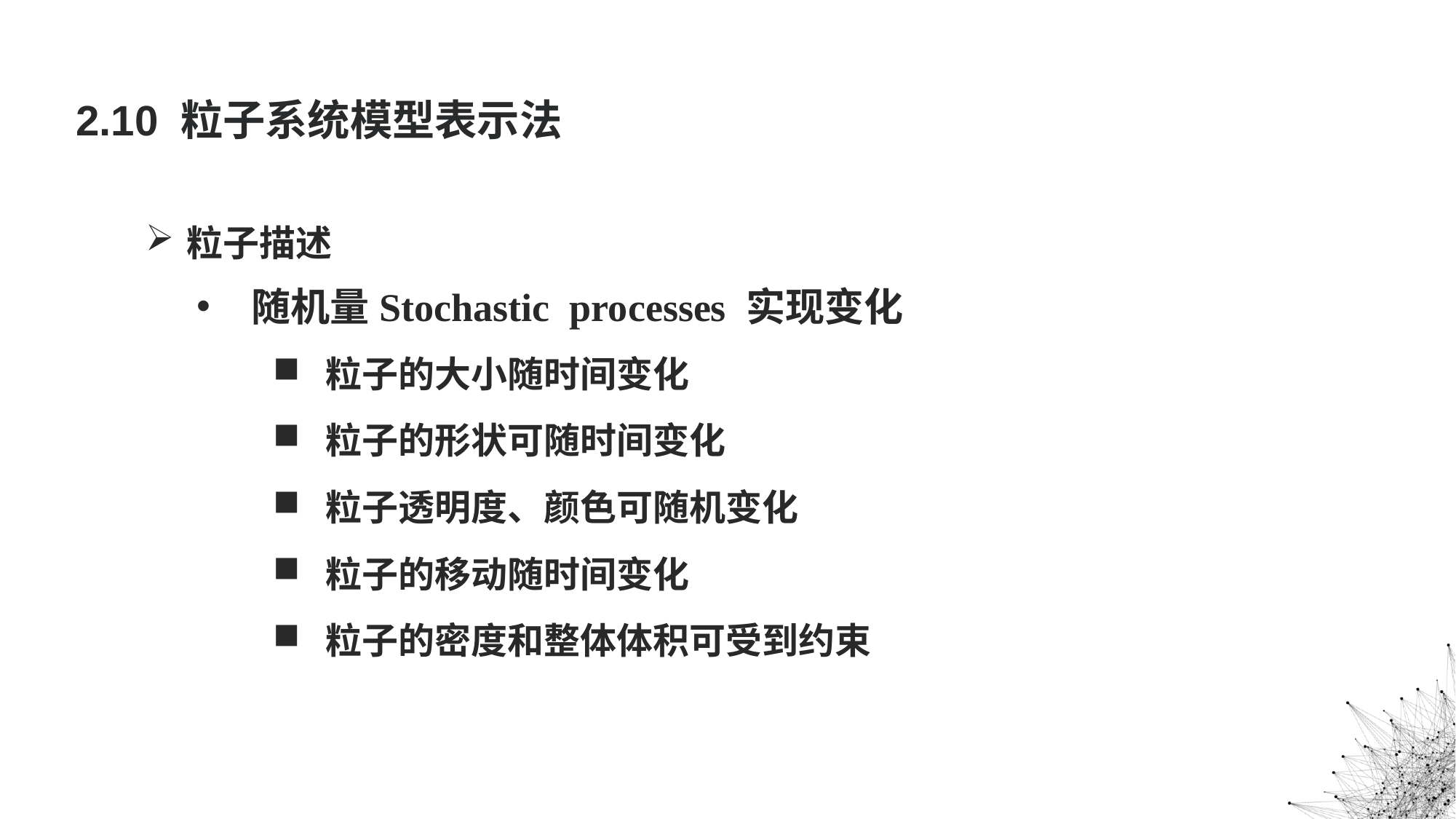

2.10 粒子系统模型表示法
粒子描述
随机量Stochastic  processes 实现变化
粒子的大小随时间变化
粒子的形状可随时间变化
粒子透明度、颜色可随机变化
粒子的移动随时间变化
粒子的密度和整体体积可受到约束